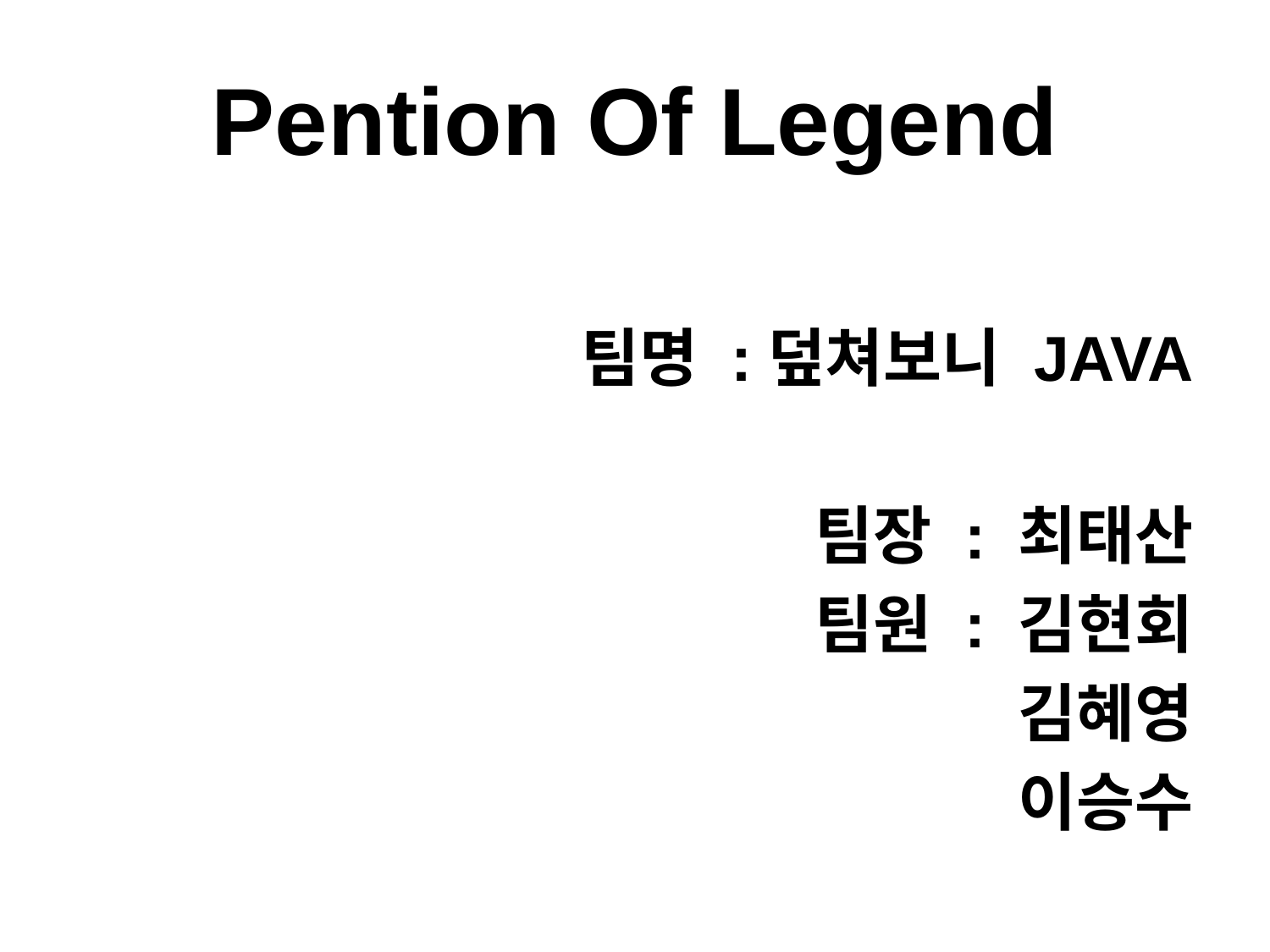

# Pention Of Legend

팀명 :덮쳐보니 JAVA

팀장 : 최태산
팀원 : 김현회
김혜영
이승수